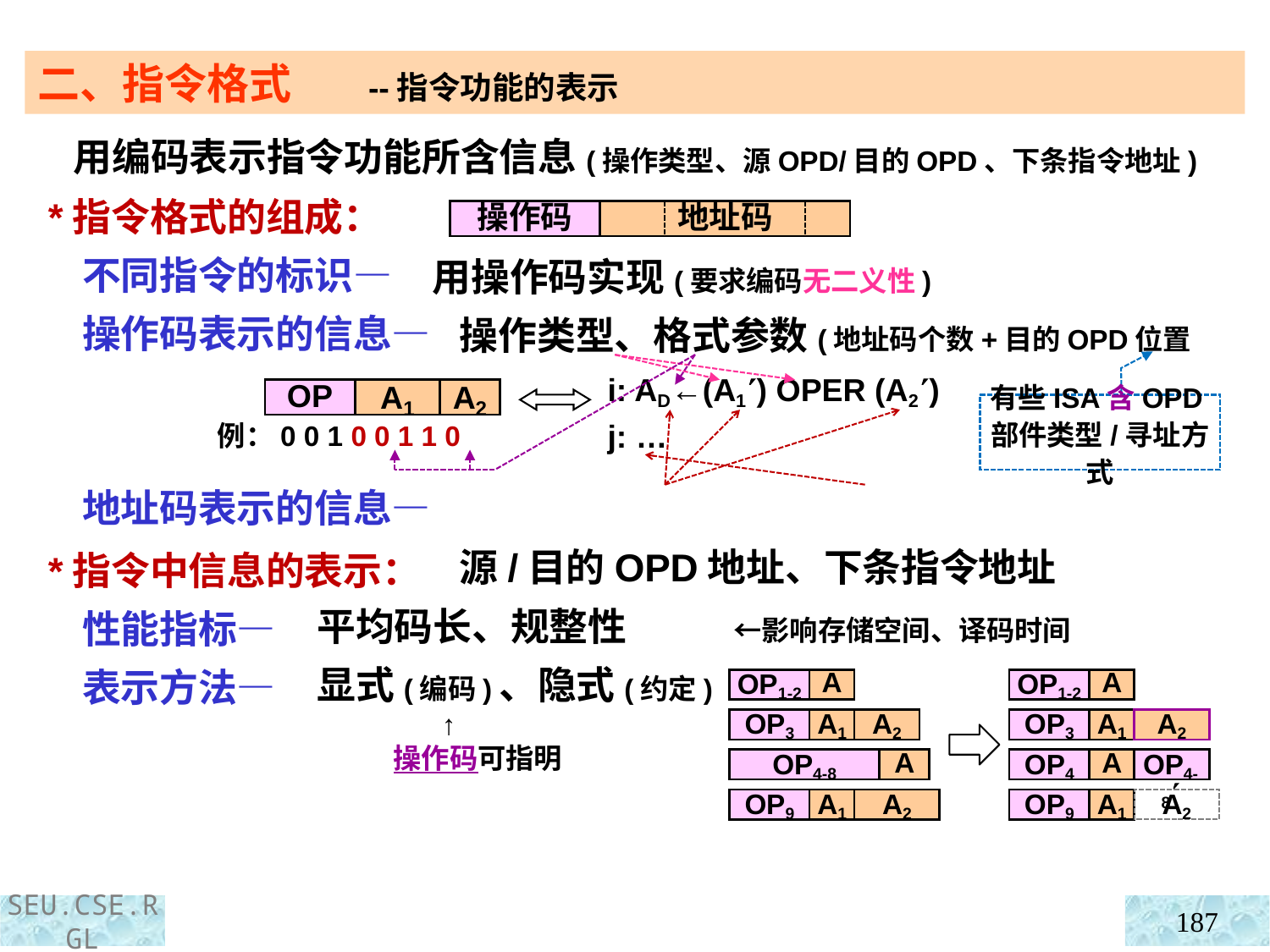

二、指令格式       --指令功能的表示
   用编码表示指令功能所含信息(操作类型、源OPD/目的OPD、下条指令地址)
 *指令格式的组成：
    不同指令的标识—
    操作码表示的信息—

    地址码表示的信息—
 *指令中信息的表示：
    性能指标—
    表示方法—
操作码
地址码
用操作码实现(要求编码无二义性)
  操作类型、格式参数(地址码个数+目的OPD位置等)

  源/目的OPD地址、下条指令地址
i: AD←(A1′) OPER (A2′)
j: …
OP
A1
A2

例：0 0 1 0 0 1 1 0
有些ISA含OPD部件类型/寻址方式
平均码长、规整性            ←影响存储空间、译码时间
显式(编码)、隐式(约定)
                ↑
           操作码可指明
OP1-2
A
OP3
A1
A2
OP4-8
A
OP9
A1
A2
OP1-2
A
OP3
A1
A2

OP4
A
OP4-8′
OP9
A1
A2
187